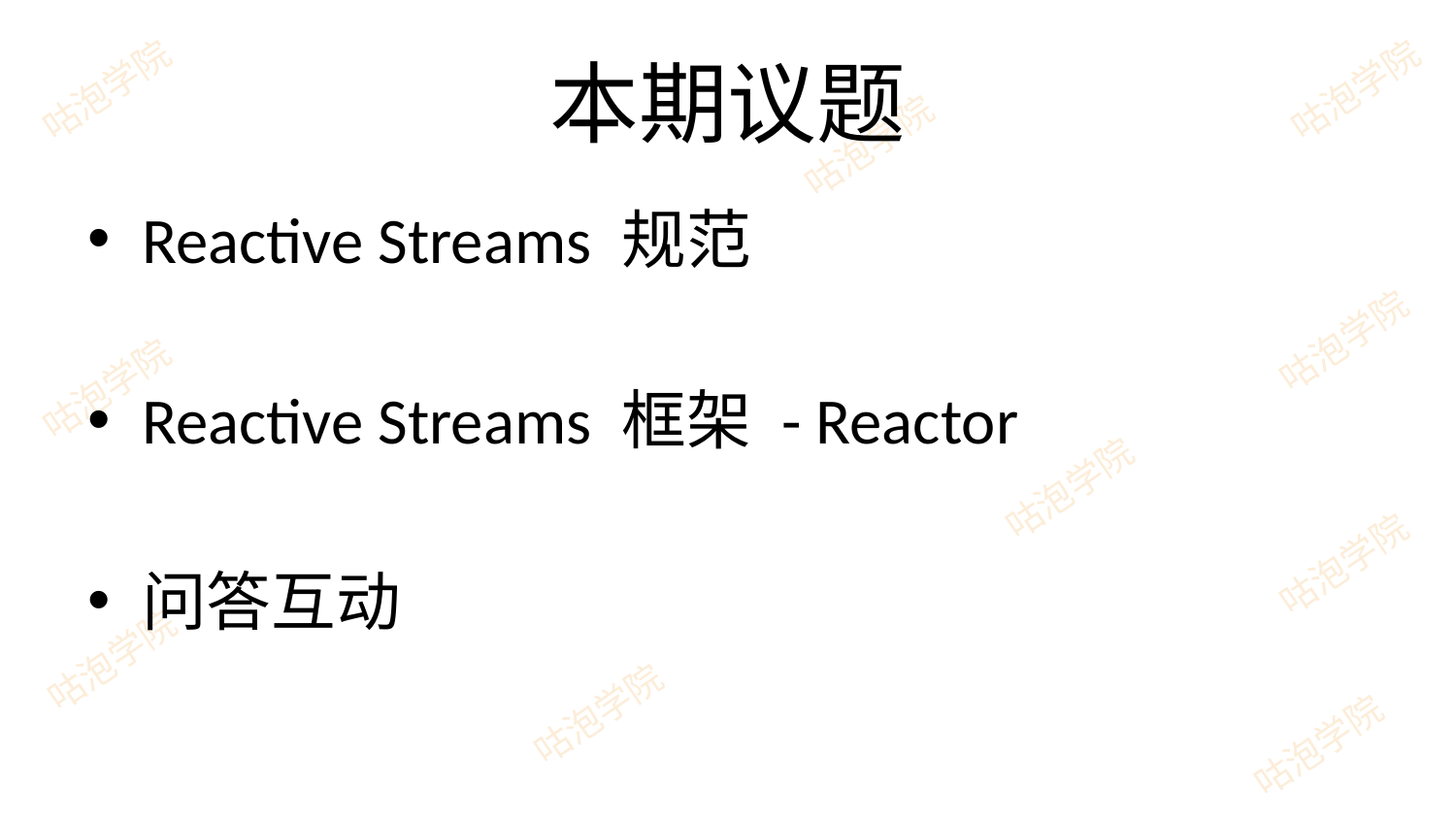

# 本期议题
Reactive Streams 规范

Reactive Streams 框架 - Reactor

问答互动